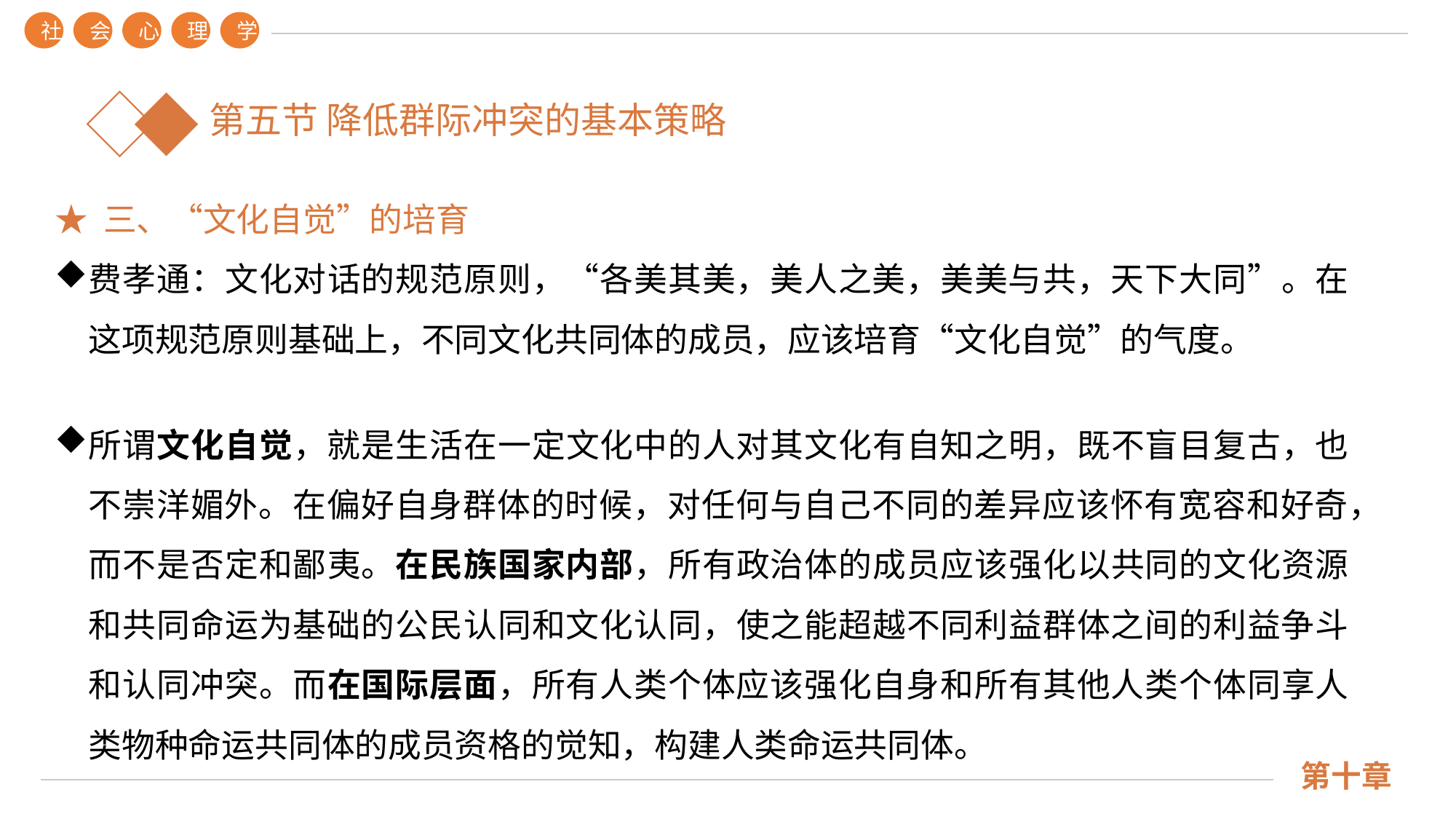

社
会
心
理
学
第十章

第五节 降低群际冲突的基本策略

★ 三、“文化自觉”的培育
费孝通：文化对话的规范原则，“各美其美，美人之美，美美与共，天下大同”。在这项规范原则基础上，不同文化共同体的成员，应该培育“文化自觉”的气度。
所谓文化自觉，就是生活在一定文化中的人对其文化有自知之明，既不盲目复古，也不崇洋媚外。在偏好自身群体的时候，对任何与自己不同的差异应该怀有宽容和好奇，而不是否定和鄙夷。在民族国家内部，所有政治体的成员应该强化以共同的文化资源和共同命运为基础的公民认同和文化认同，使之能超越不同利益群体之间的利益争斗和认同冲突。而在国际层面，所有人类个体应该强化自身和所有其他人类个体同享人类物种命运共同体的成员资格的觉知，构建人类命运共同体。